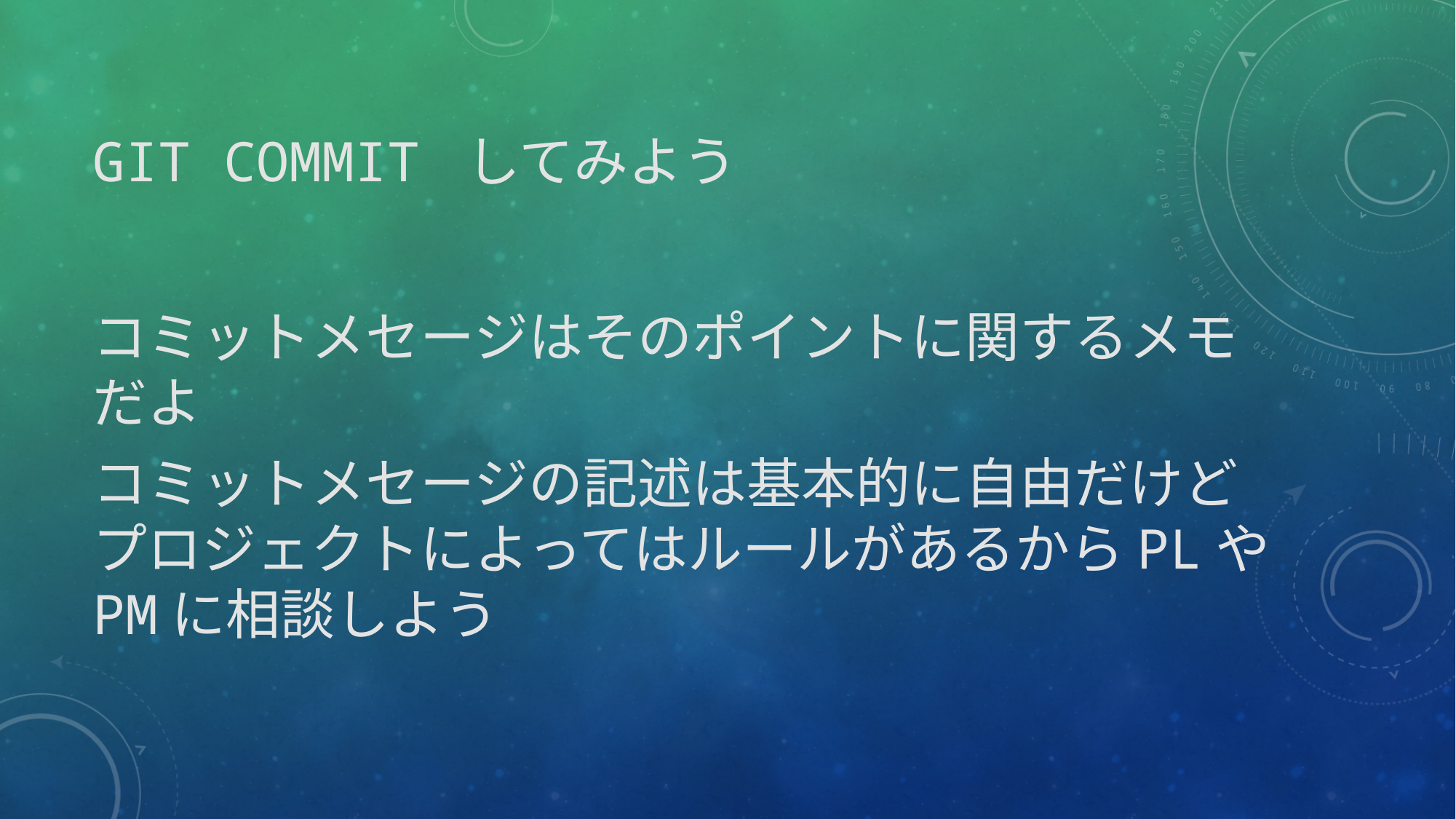

# git commit してみよう
コミットメセージはそのポイントに関するメモだよ
コミットメセージの記述は基本的に自由だけど
プロジェクトによってはルールがあるからPLやPMに相談しよう